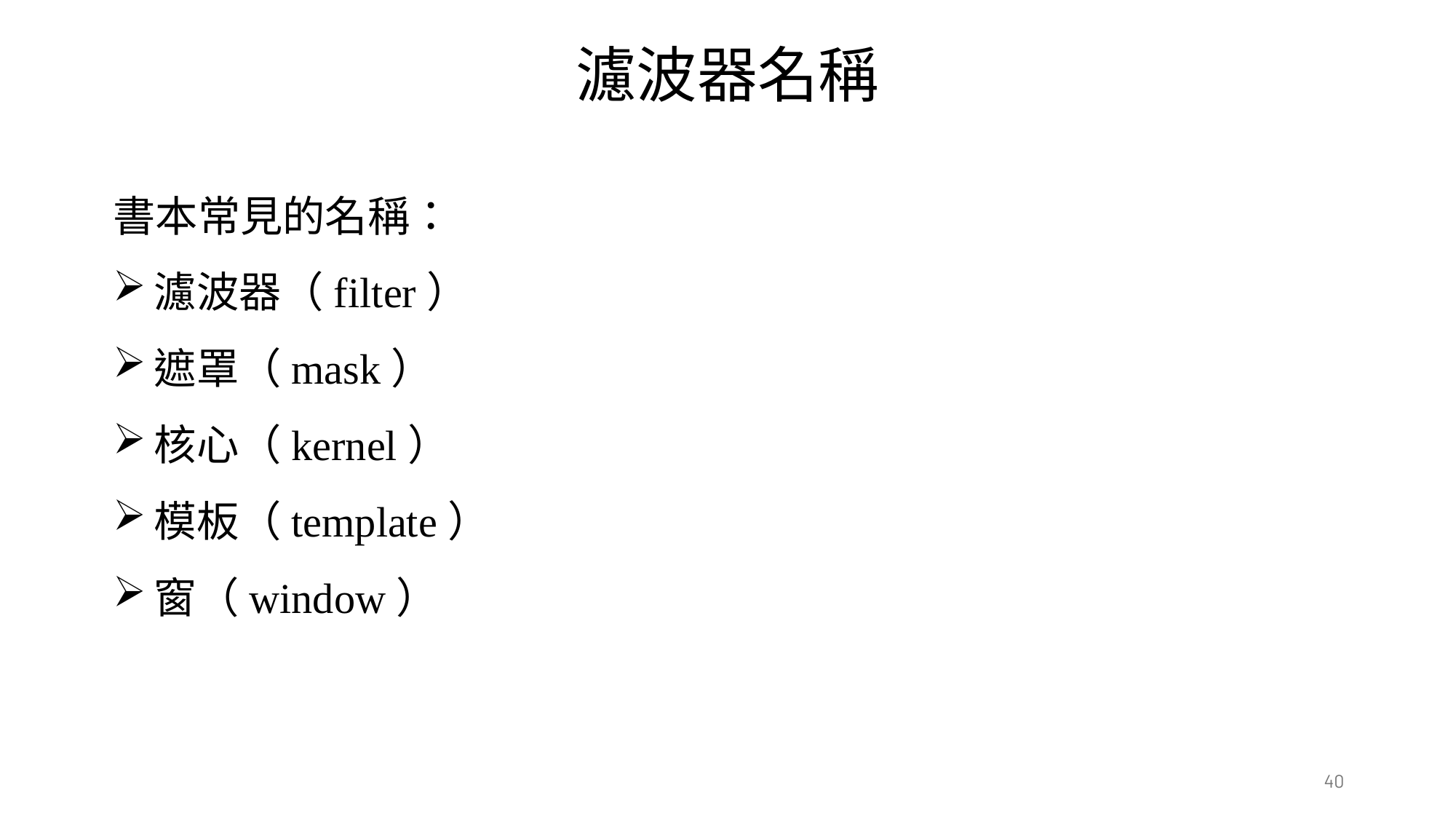

濾波器名稱
書本常見的名稱：
濾波器（filter）
遮罩（mask）
核心（kernel）
模板（template）
窗（window）
40